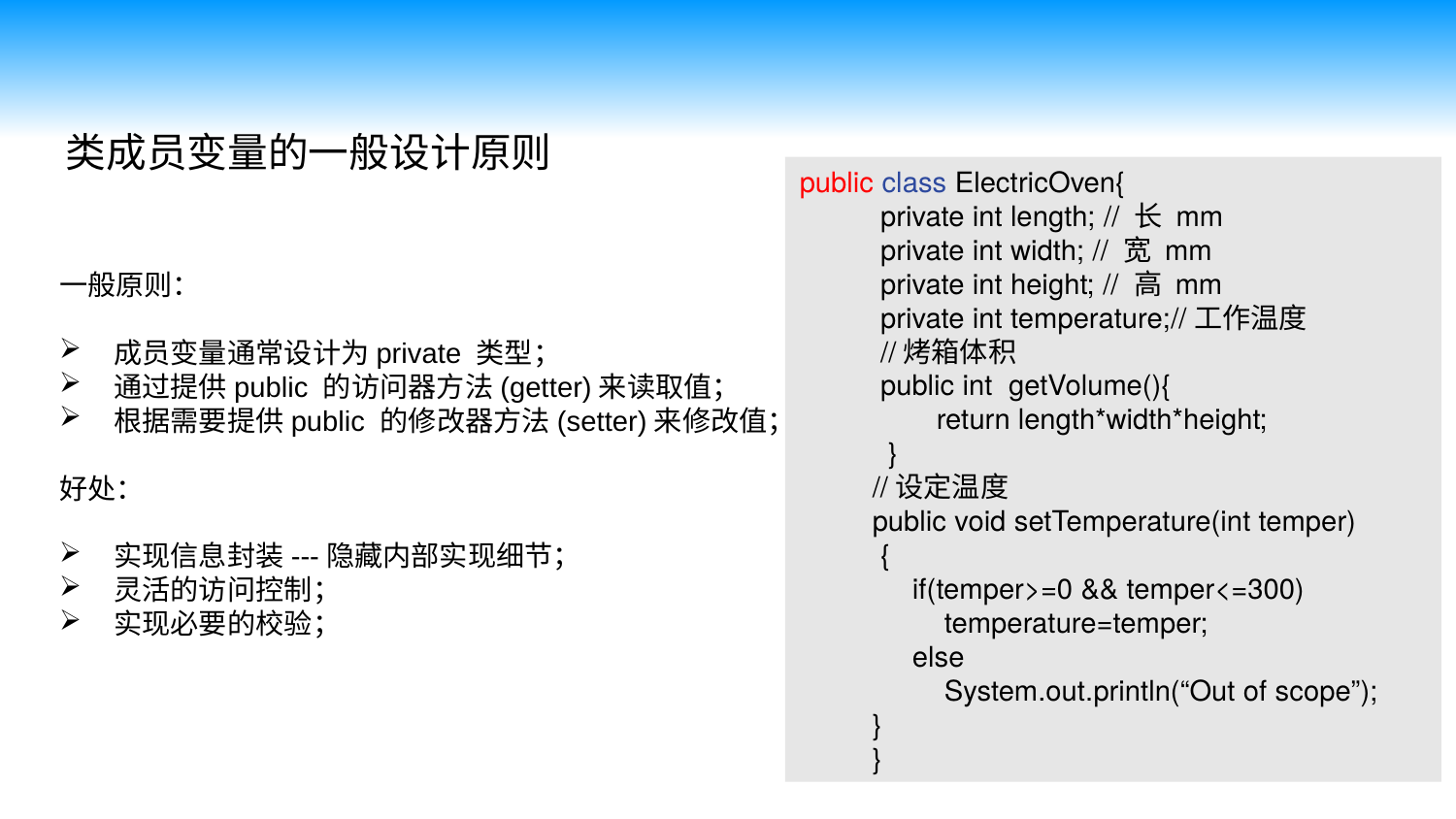

类成员变量的一般设计原则
public class ElectricOven{
 private int length; // 长 mm
 private int width; // 宽 mm
 private int height; // 高 mm
 private int temperature;//工作温度
 //烤箱体积
 public int  getVolume(){
        return length*width*height;
  }
//设定温度
public void setTemperature(int temper)
 {
     if(temper>=0 && temper<=300)
         temperature=temper;
     else
         System.out.println(“Out of scope”);
}
}
一般原则：

成员变量通常设计为private 类型；
通过提供public 的访问器方法(getter)来读取值；
根据需要提供public 的修改器方法(setter)来修改值；

好处：

实现信息封装---隐藏内部实现细节；
灵活的访问控制；
实现必要的校验；